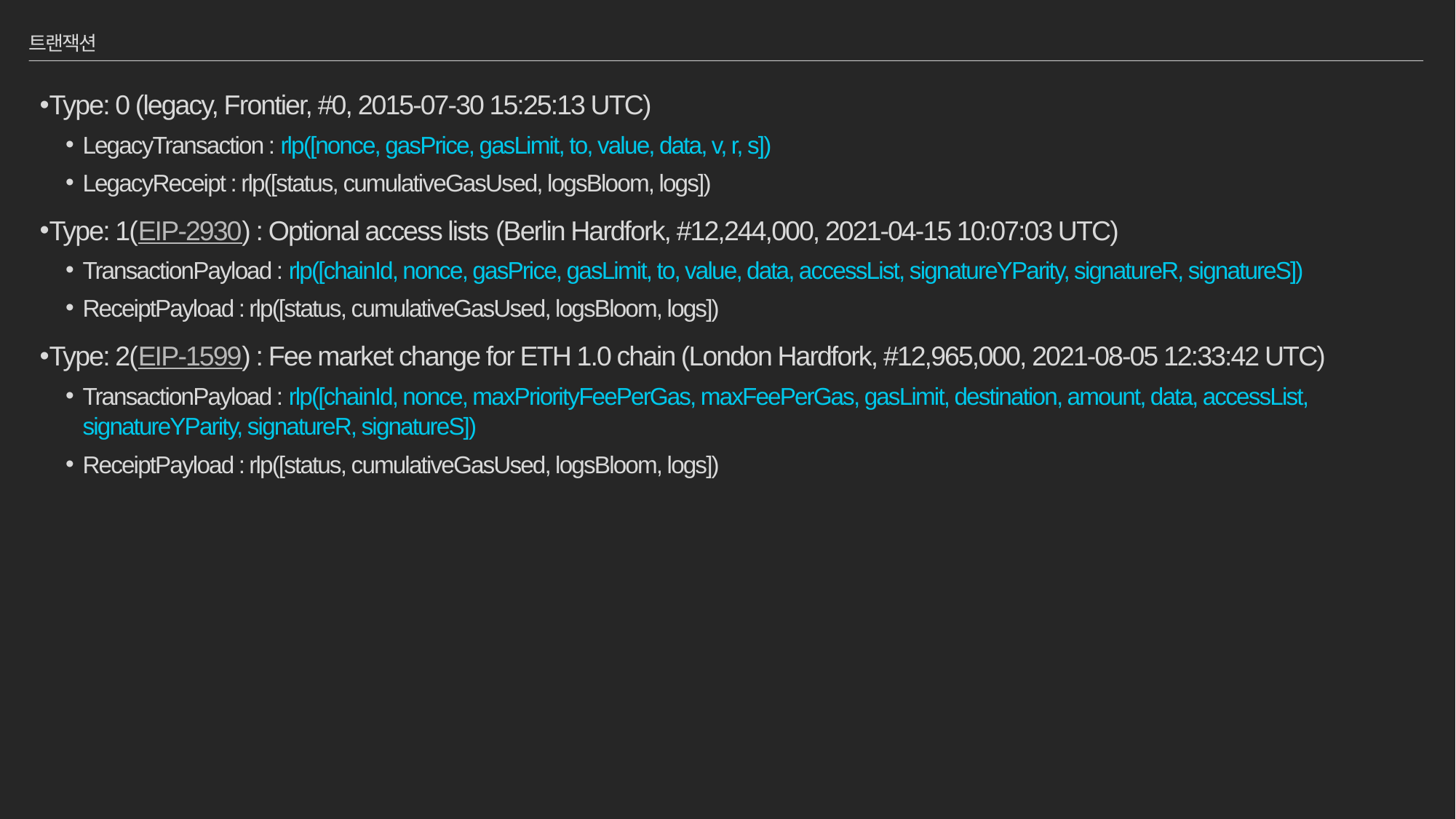

# 트랜잭션
Type: 0 (legacy, Frontier, #0, 2015-07-30 15:25:13 UTC)
LegacyTransaction : rlp([nonce, gasPrice, gasLimit, to, value, data, v, r, s])
LegacyReceipt : rlp([status, cumulativeGasUsed, logsBloom, logs])
Type: 1(EIP-2930) : Optional access lists (Berlin Hardfork, #12,244,000, 2021-04-15 10:07:03 UTC)
TransactionPayload : rlp([chainId, nonce, gasPrice, gasLimit, to, value, data, accessList, signatureYParity, signatureR, signatureS])
ReceiptPayload : rlp([status, cumulativeGasUsed, logsBloom, logs])
Type: 2(EIP-1599) : Fee market change for ETH 1.0 chain (London Hardfork, #12,965,000, 2021-08-05 12:33:42 UTC)
TransactionPayload : rlp([chainId, nonce, maxPriorityFeePerGas, maxFeePerGas, gasLimit, destination, amount, data, accessList, signatureYParity, signatureR, signatureS])
ReceiptPayload : rlp([status, cumulativeGasUsed, logsBloom, logs])